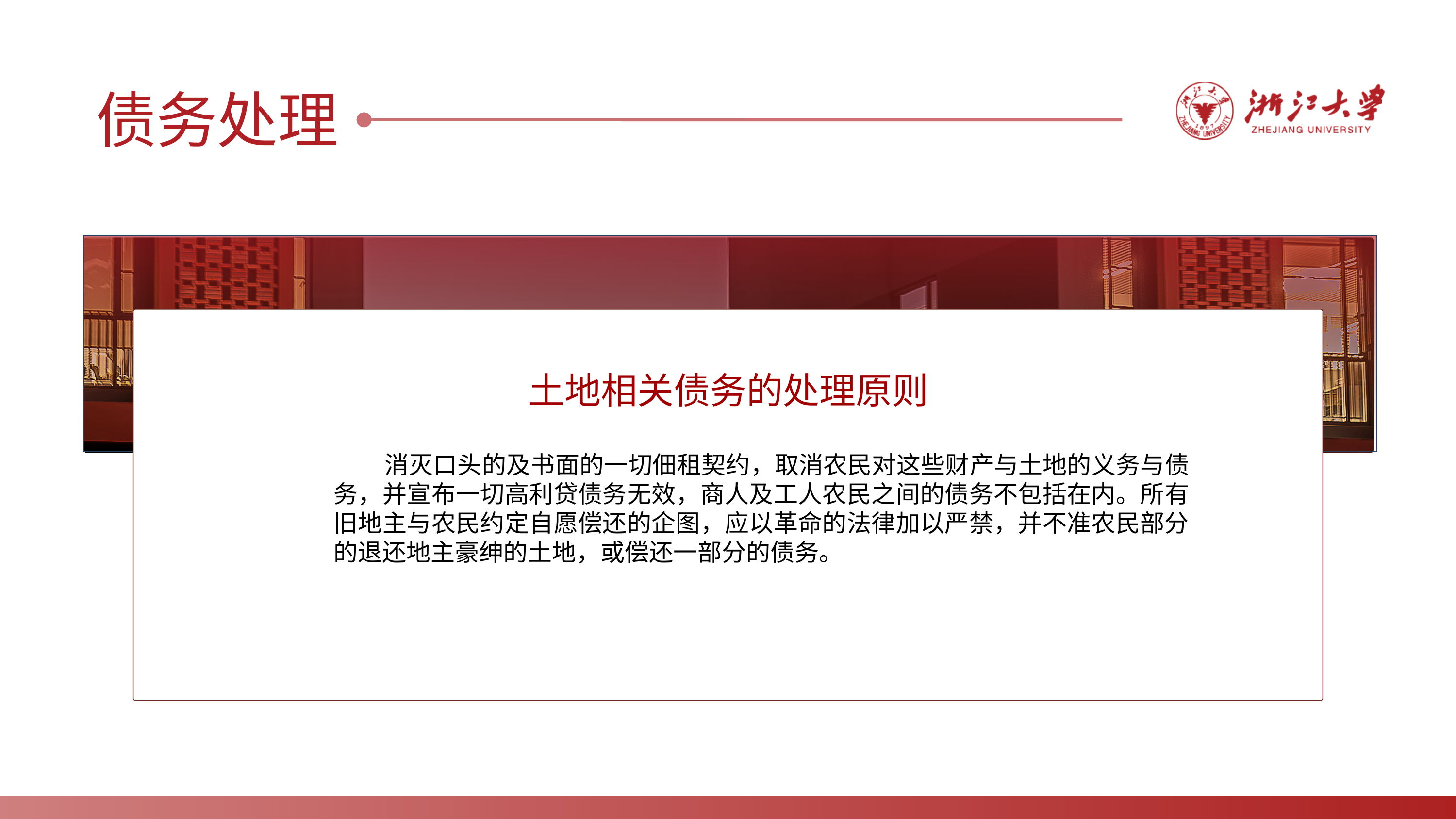

债务处理

土地相关债务的处理原则
        消灭口头的及书面的一切佃租契约，取消农民对这些财产与土地的义务与债务，并宣布一切高利贷债务无效，商人及工人农民之间的债务不包括在内。所有旧地主与农民约定自愿偿还的企图，应以革命的法律加以严禁，并不准农民部分的退还地主豪绅的土地，或偿还一部分的债务。